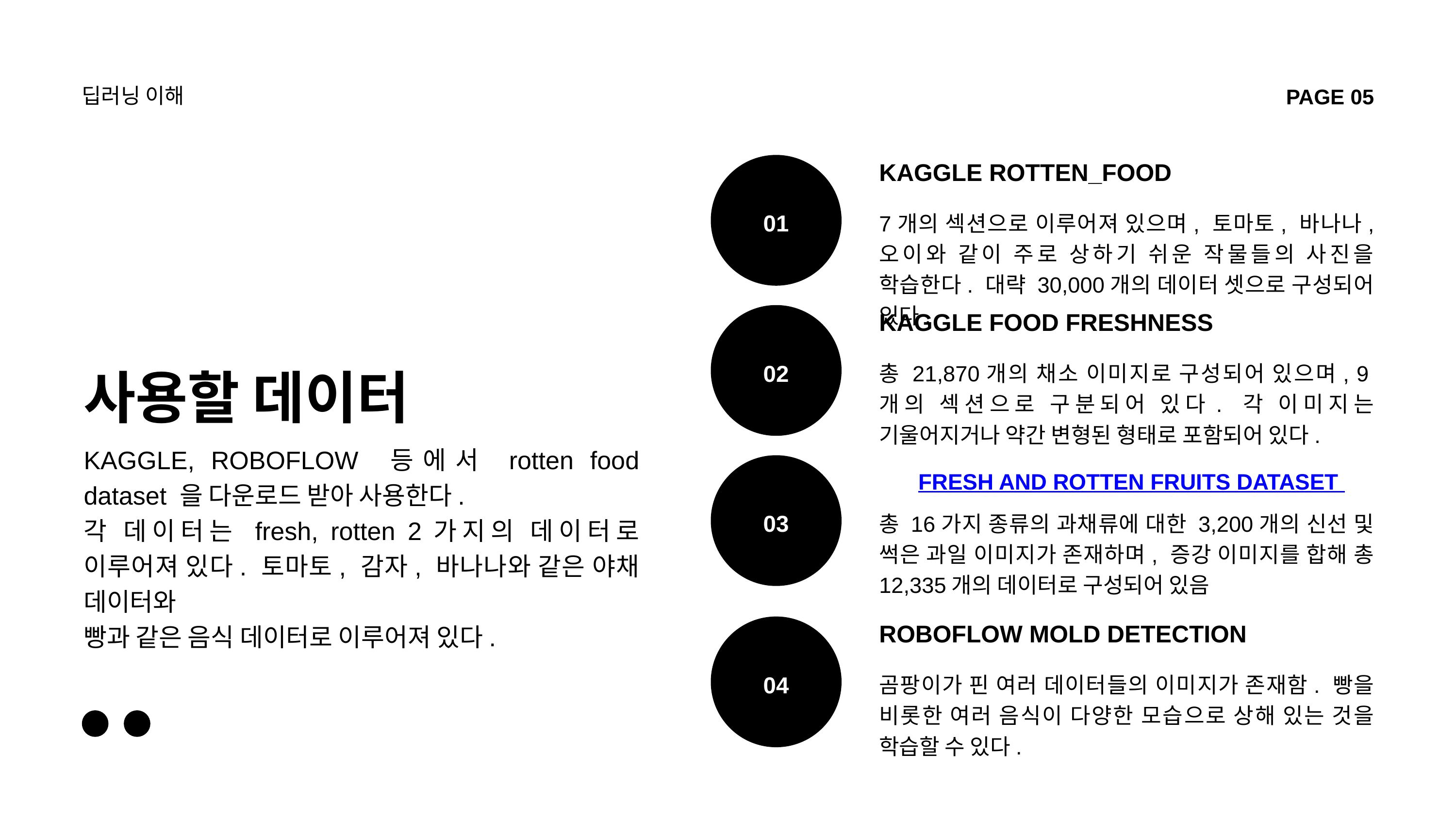

딥러닝 이해
PAGE 05

KAGGLE ROTTEN_FOOD
01
7개의 섹션으로 이루어져 있으며, 토마토, 바나나, 오이와 같이 주로 상하기 쉬운 작물들의 사진을 학습한다. 대략 30,000개의 데이터 셋으로 구성되어 있다.

KAGGLE FOOD FRESHNESS
02
총 21,870개의 채소 이미지로 구성되어 있으며, 9개의 섹션으로 구분되어 있다. 각 이미지는 기울어지거나 약간 변형된 형태로 포함되어 있다.
사용할 데이터
KAGGLE, ROBOFLOW 등에서 rotten food dataset 을 다운로드 받아 사용한다.
각 데이터는 fresh, rotten 2가지의 데이터로 이루어져 있다. 토마토, 감자, 바나나와 같은 야채 데이터와
빵과 같은 음식 데이터로 이루어져 있다.

03
총 16가지 종류의 과채류에 대한 3,200개의 신선 및 썩은 과일 이미지가 존재하며, 증강 이미지를 합해 총 12,335개의 데이터로 구성되어 있음
FRESH AND ROTTEN FRUITS DATASET

ROBOFLOW MOLD DETECTION
04
곰팡이가 핀 여러 데이터들의 이미지가 존재함. 빵을 비롯한 여러 음식이 다양한 모습으로 상해 있는 것을 학습할 수 있다.